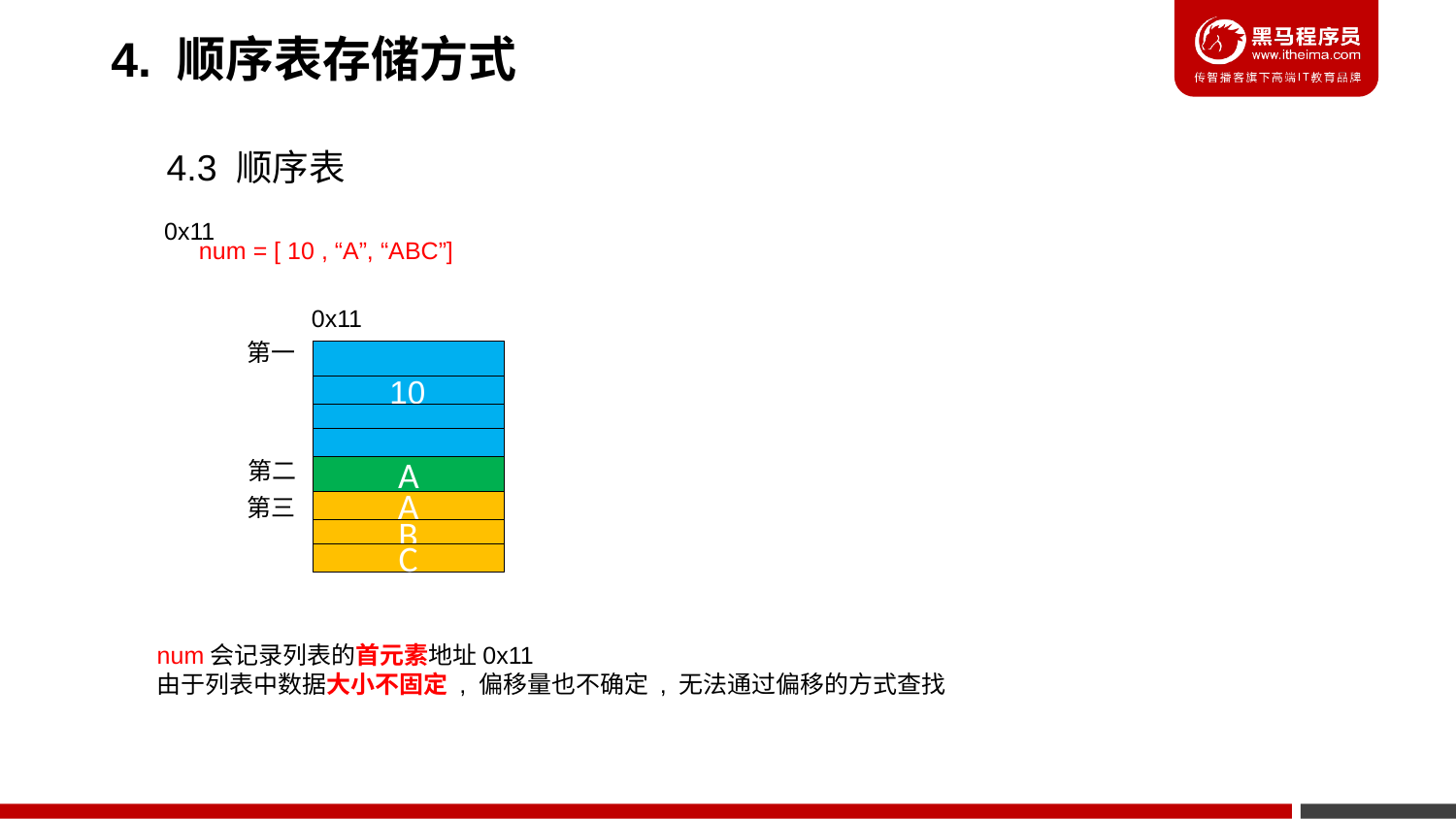

4. 顺序表存储方式
4.3 顺序表

0x11
num = [ 10 , “A”, “ABC”]
0x11
第一

10

第二
A
第三
A
B
C
num会记录列表的首元素地址0x11
由于列表中数据大小不固定 , 偏移量也不确定 , 无法通过偏移的方式查找